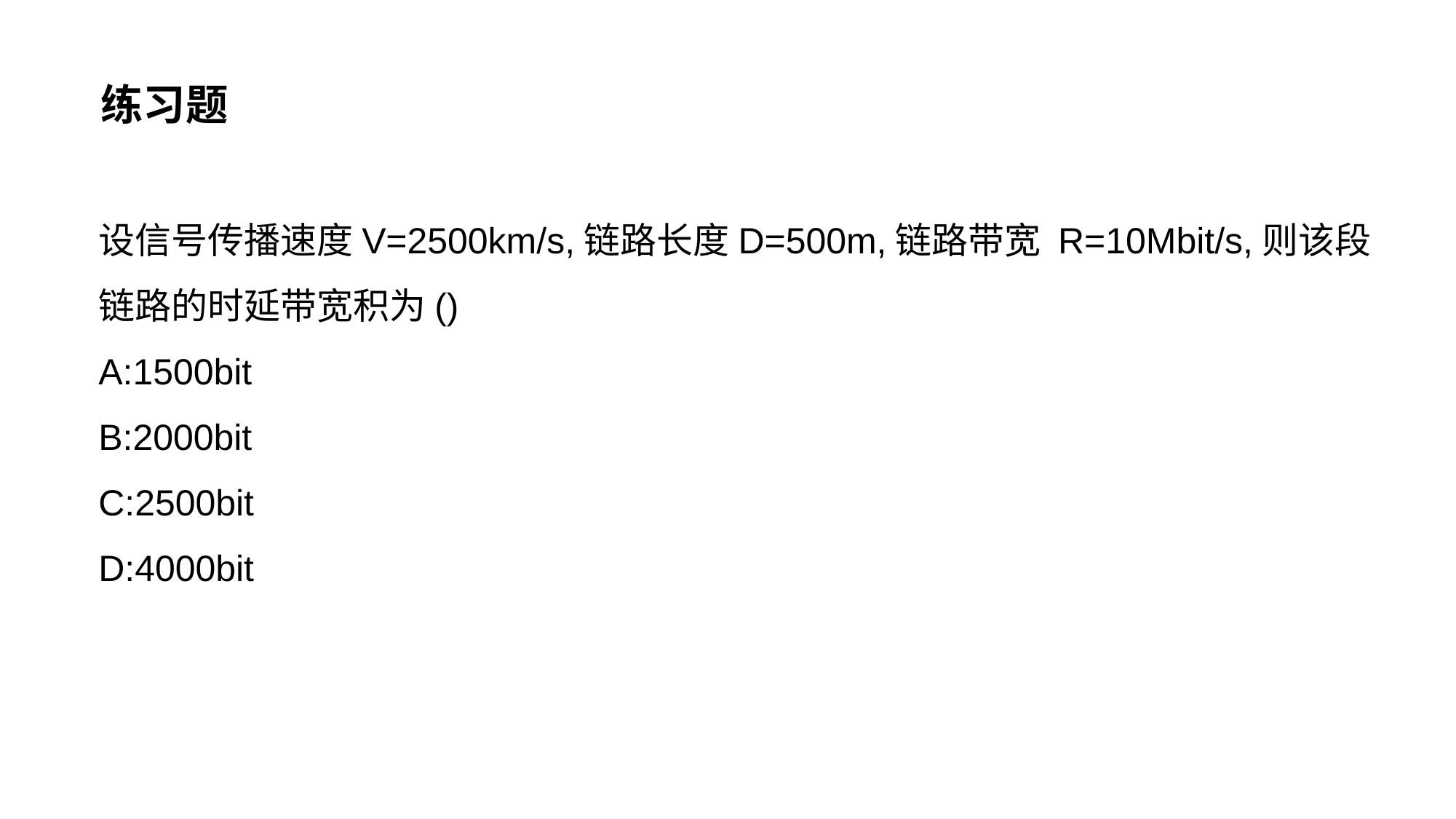

练习题
设信号传播速度V=2500km/s,链路长度D=500m,链路带宽 R=10Mbit/s,则该段链路的时延带宽积为()
A:1500bit
B:2000bit
C:2500bit
D:4000bit